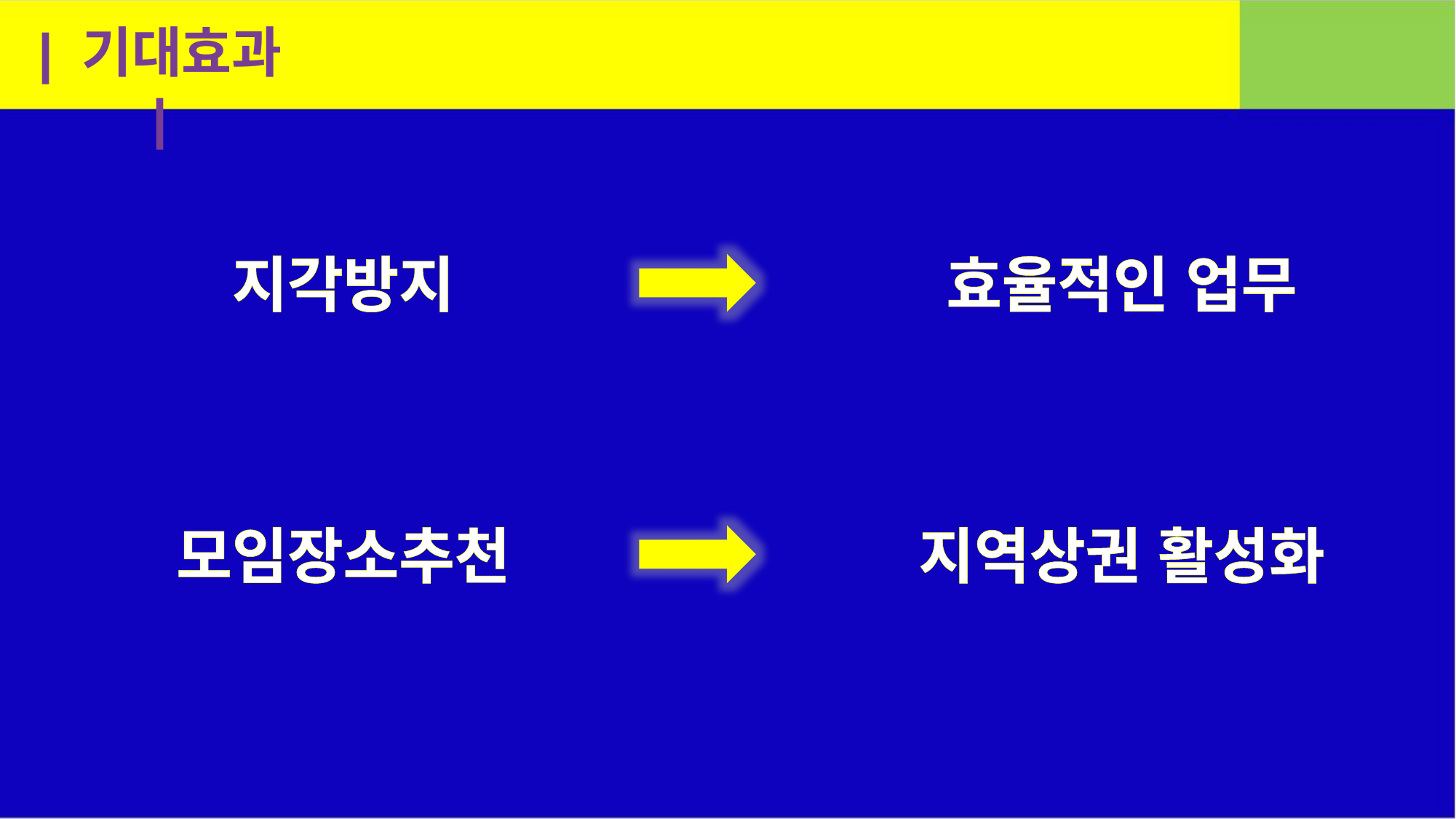

| 기대효과 |
지각방지
효율적인 업무

모임장소추천
지역상권 활성화